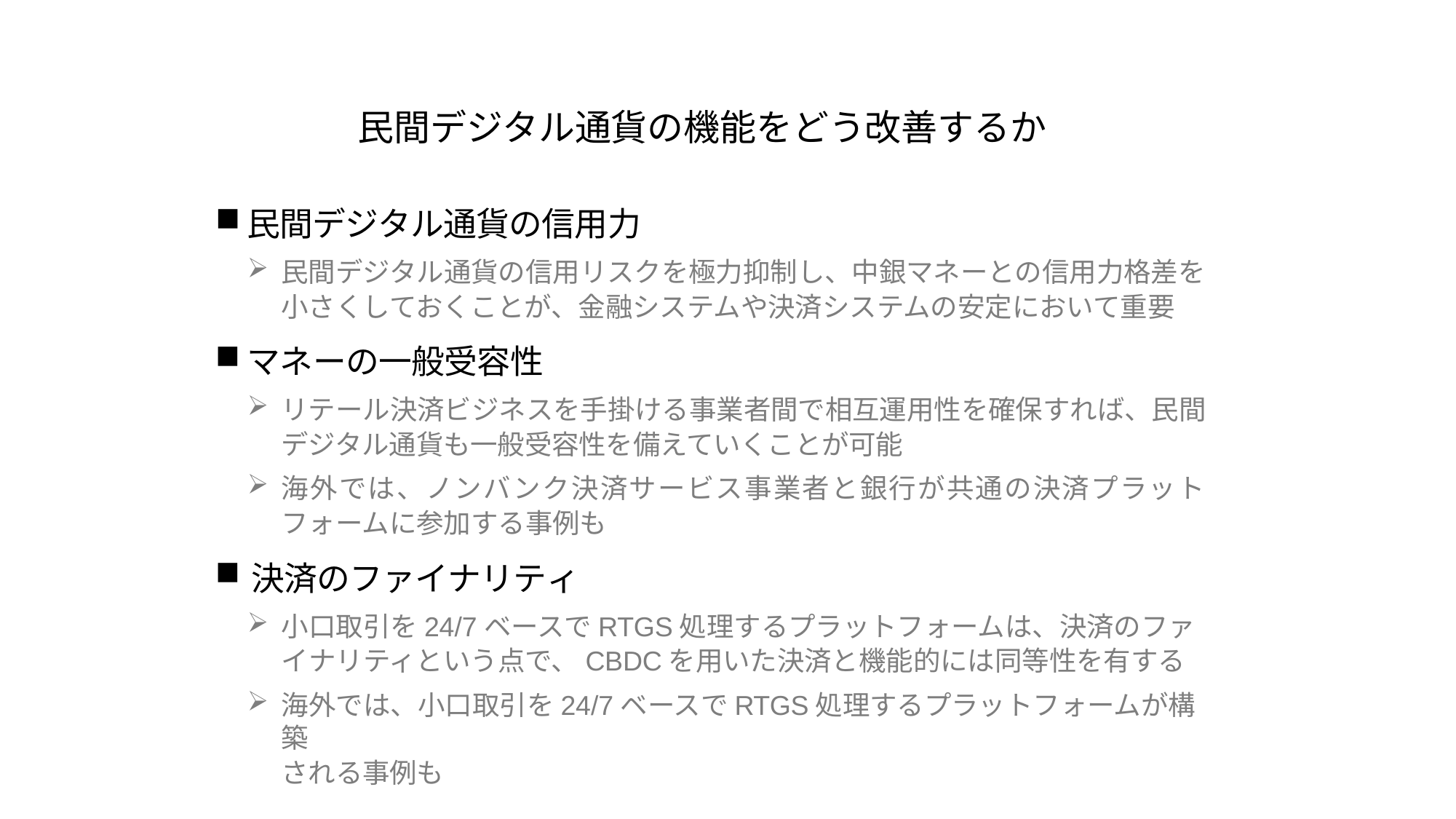

図表７
民間デジタル通貨の機能をどう改善するか
民間デジタル通貨の信用力
民間デジタル通貨の信用リスクを極力抑制し、中銀マネーとの信用力格差を小さくしておくことが、金融システムや決済システムの安定において重要

マネーの一般受容性
リテール決済ビジネスを手掛ける事業者間で相互運用性を確保すれば、民間デジタル通貨も一般受容性を備えていくことが可能
海外では、ノンバンク決済サービス事業者と銀行が共通の決済プラットフォームに参加する事例も

決済のファイナリティ
小口取引を24/7ベースでRTGS処理するプラットフォームは、決済のファイナリティという点で、CBDCを用いた決済と機能的には同等性を有する
海外では、小口取引を24/7ベースでRTGS処理するプラットフォームが構築
される事例も